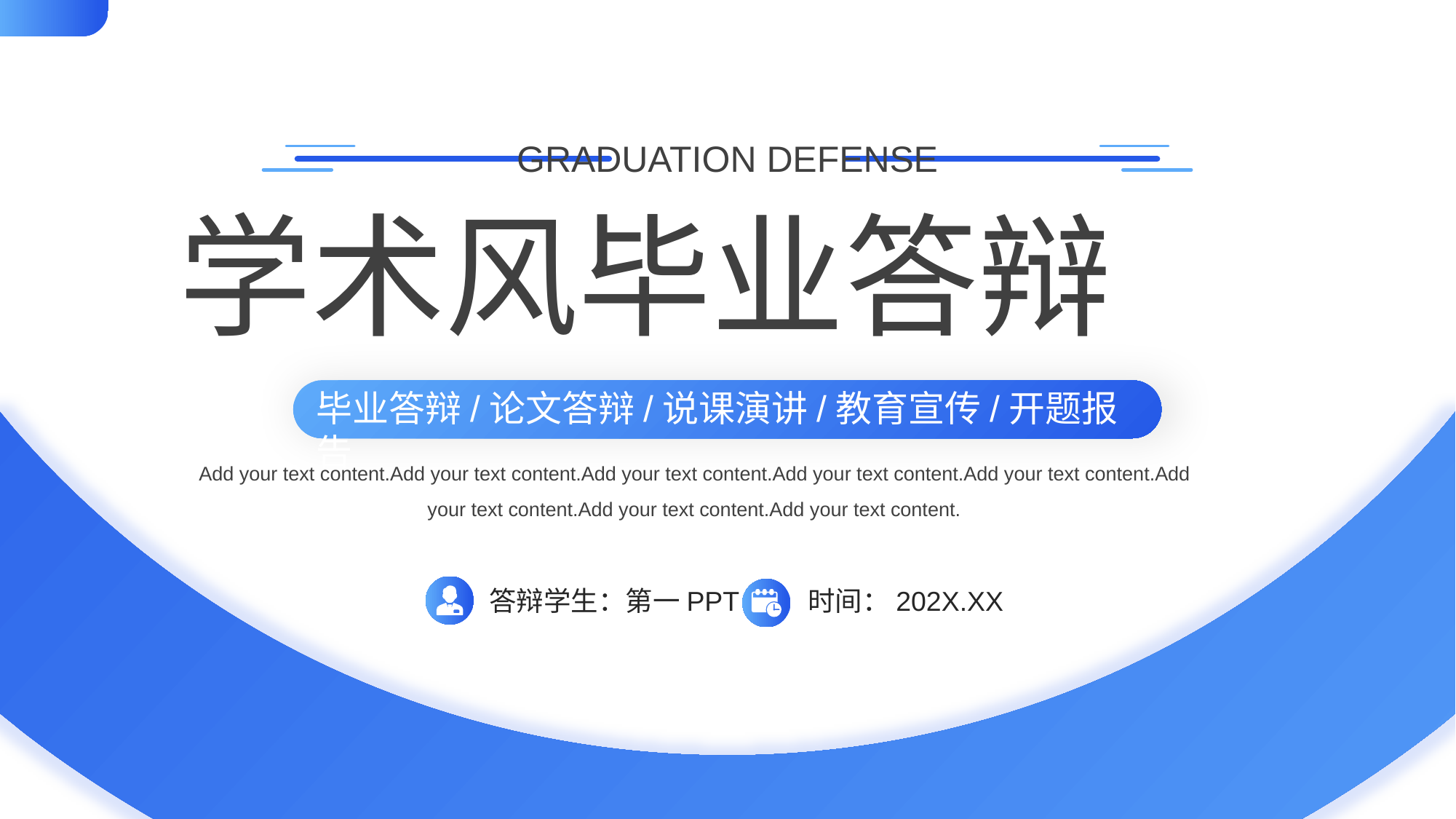

GRADUATION DEFENSE
学术风毕业答辩

毕业答辩/论文答辩/说课演讲/教育宣传/开题报告
Add your text content.Add your text content.Add your text content.Add your text content.Add your text content.Add your text content.Add your text content.Add your text content.

答辩学生：第一PPT
时间：202X.XX